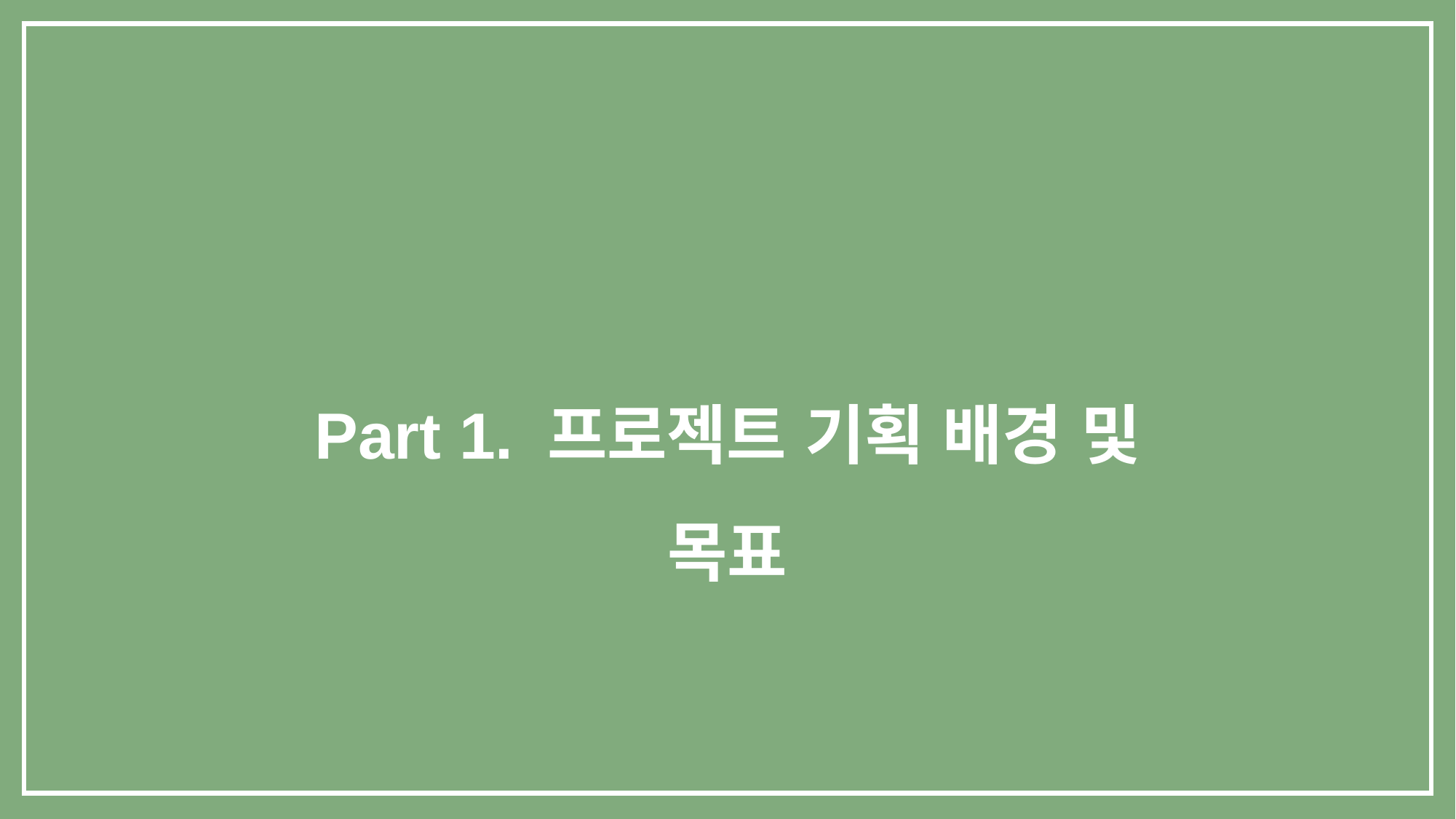

Part 1. 프로젝트 기획 배경 및 목표